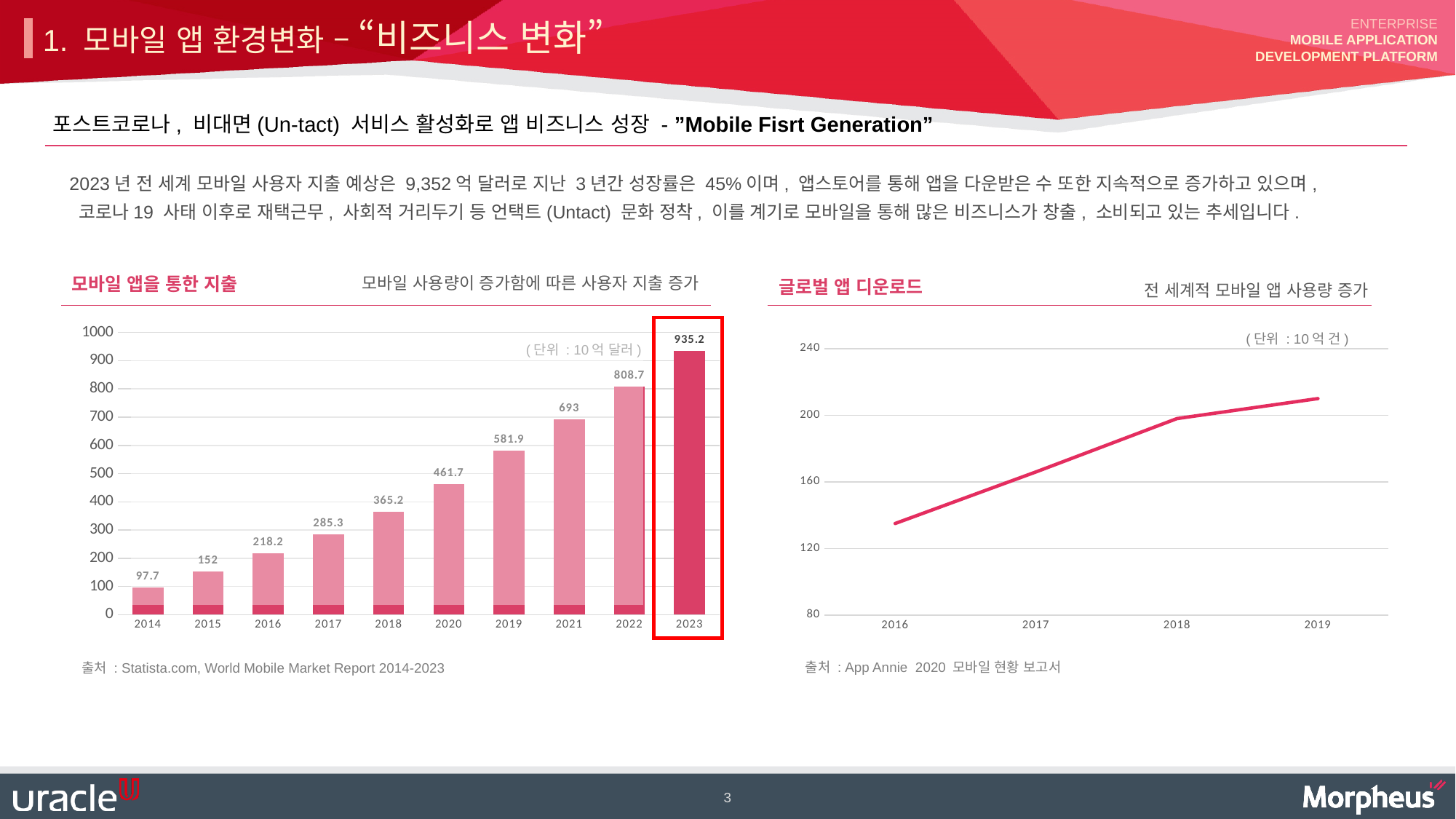

1. 모바일 앱 환경변화 – “비즈니스 변화”
포스트코로나, 비대면(Un-tact) 서비스 활성화로 앱 비즈니스 성장 - ”Mobile Fisrt Generation”
2023년 전 세계 모바일 사용자 지출 예상은 9,352억 달러로 지난 3년간 성장률은 45%이며, 앱스토어를 통해 앱을 다운받은 수 또한 지속적으로 증가하고 있으며,
 코로나19 사태 이후로 재택근무, 사회적 거리두기 등 언택트(Untact) 문화 정착, 이를 계기로 모바일을 통해 많은 비즈니스가 창출, 소비되고 있는 추세입니다.
모바일 앱을 통한 지출
모바일 사용량이 증가함에 따른 사용자 지출 증가

### Chart

| Category | 계열 1 |
|---|---|
| 2014 | 97.7 |
| 2015 | 152.0 |
| 2016 | 218.2 |
| 2017 | 285.3 |
| 2018 | 365.2 |
| 2020 | 461.7 |
| 2019 | 581.9 |
| 2021 | 693.0 |
| 2022 | 808.7 |
| 2023 | 935.2 |

(단위 : 10억 달러)
출처 : Statista.com, World Mobile Market Report 2014-2023
글로벌 앱 디운로드
전 세계적 모바일 앱 사용량 증가
(단위 : 10억 건)

### Chart

| Category | 계열 1 |
|---|---|
| 2016 | 135.0 |
| 2017 | 166.0 |
| 2018 | 198.0 |
| 2019 | 210.0 |
출처 : App Annie  2020 모바일 현황 보고서